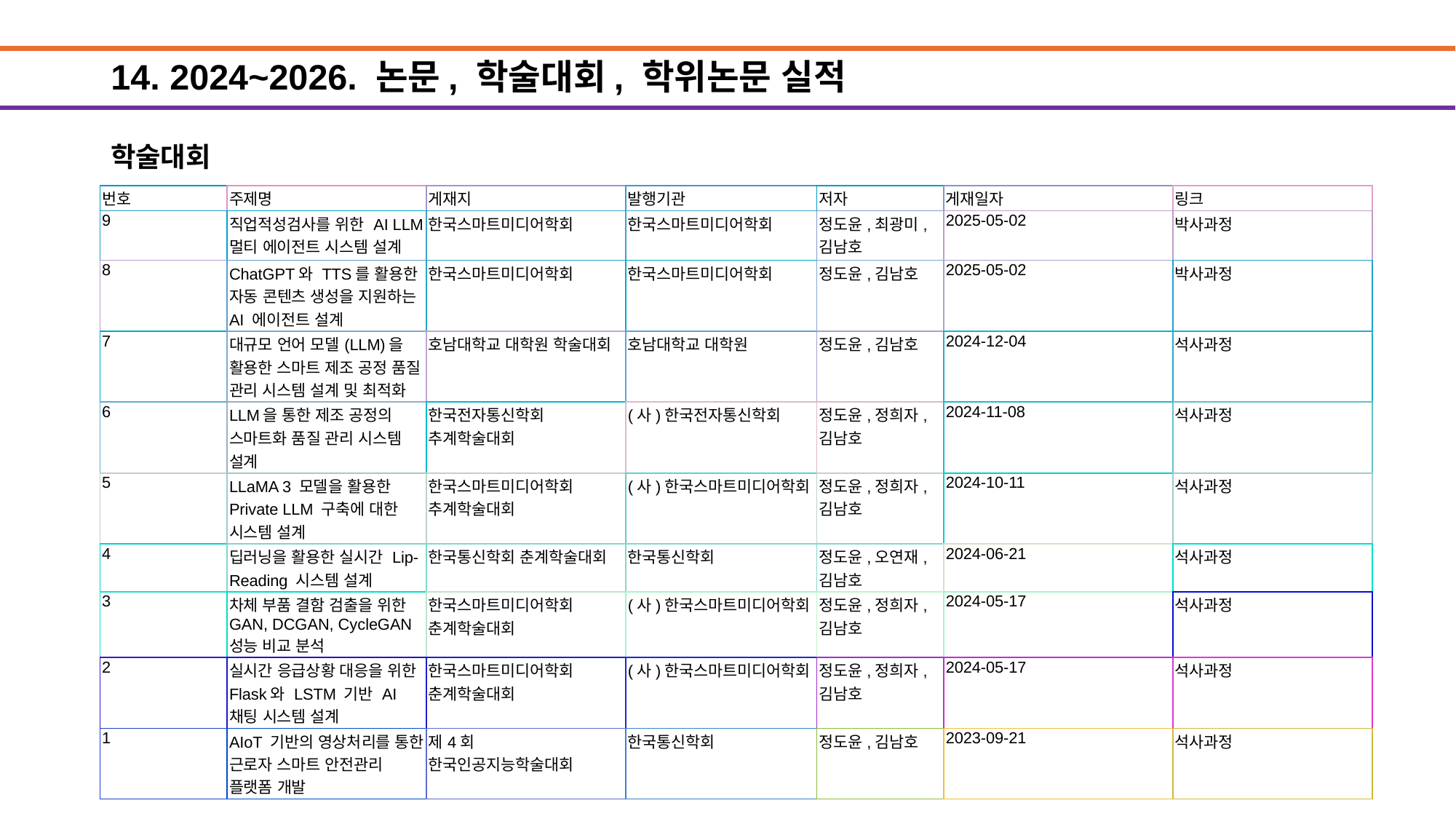

# 14. 2024~2026. 논문, 학술대회, 학위논문 실적
학술대회
| 번호 | 주제명 | 게재지 | 발행기관 | 저자 | 게재일자 | 링크 |
| --- | --- | --- | --- | --- | --- | --- |
| 9 | 직업적성검사를 위한 AI LLM 멀티 에이전트 시스템 설계 | 한국스마트미디어학회 | 한국스마트미디어학회 | 정도윤,최광미,김남호 | 2025-05-02 | 박사과정 |
| 8 | ChatGPT와 TTS를 활용한 자동 콘텐츠 생성을 지원하는 AI 에이전트 설계 | 한국스마트미디어학회 | 한국스마트미디어학회 | 정도윤,김남호 | 2025-05-02 | 박사과정 |
| 7 | 대규모 언어 모델(LLM)을 활용한 스마트 제조 공정 품질 관리 시스템 설계 및 최적화 | 호남대학교 대학원 학술대회 | 호남대학교 대학원 | 정도윤,김남호 | 2024-12-04 | 석사과정 |
| 6 | LLM을 통한 제조 공정의 스마트화 품질 관리 시스템 설계 | 한국전자통신학회 추계학술대회 | (사)한국전자통신학회 | 정도윤,정희자,김남호 | 2024-11-08 | 석사과정 |
| 5 | LLaMA 3 모델을 활용한 Private LLM 구축에 대한 시스템 설계 | 한국스마트미디어학회 추계학술대회 | (사)한국스마트미디어학회 | 정도윤,정희자,김남호 | 2024-10-11 | 석사과정 |
| 4 | 딥러닝을 활용한 실시간 Lip-Reading 시스템 설계 | 한국통신학회 춘계학술대회 | 한국통신학회 | 정도윤,오연재,김남호 | 2024-06-21 | 석사과정 |
| 3 | 차체 부품 결함 검출을 위한 GAN, DCGAN, CycleGAN 성능 비교 분석 | 한국스마트미디어학회 춘계학술대회 | (사)한국스마트미디어학회 | 정도윤,정희자,김남호 | 2024-05-17 | 석사과정 |
| 2 | 실시간 응급상황 대응을 위한 Flask와 LSTM 기반 AI 채팅 시스템 설계 | 한국스마트미디어학회 춘계학술대회 | (사)한국스마트미디어학회 | 정도윤,정희자,김남호 | 2024-05-17 | 석사과정 |
| 1 | AIoT 기반의 영상처리를 통한 근로자 스마트 안전관리 플랫폼 개발 | 제4회 한국인공지능학술대회 | 한국통신학회 | 정도윤,김남호 | 2023-09-21 | 석사과정 |
2025-09-20
34